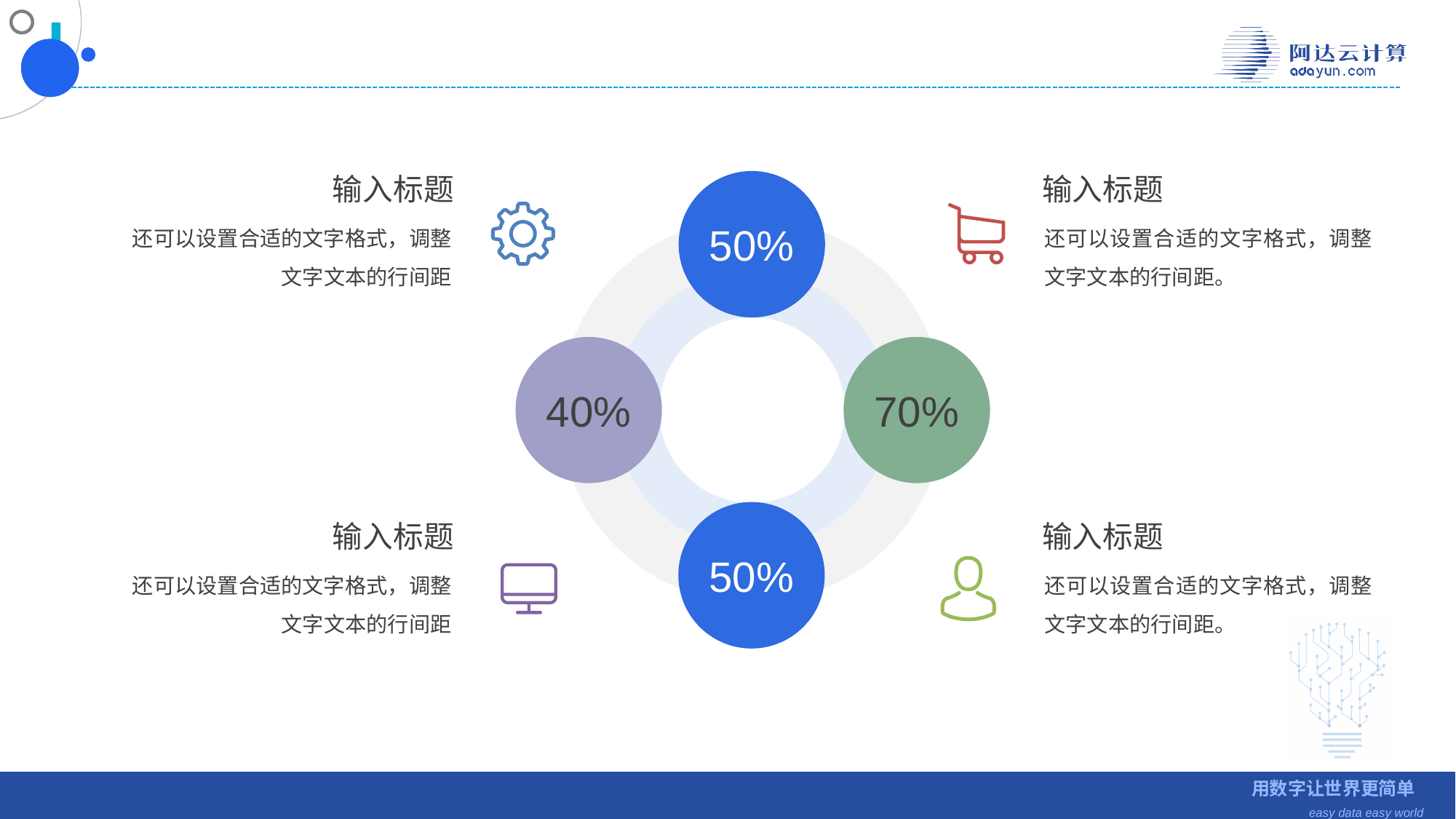

输入标题
还可以设置合适的文字格式，调整文字文本的行间距
输入标题
还可以设置合适的文字格式，调整文字文本的行间距。

50%

40%
70%

50%

输入标题
还可以设置合适的文字格式，调整文字文本的行间距
输入标题
还可以设置合适的文字格式，调整文字文本的行间距。